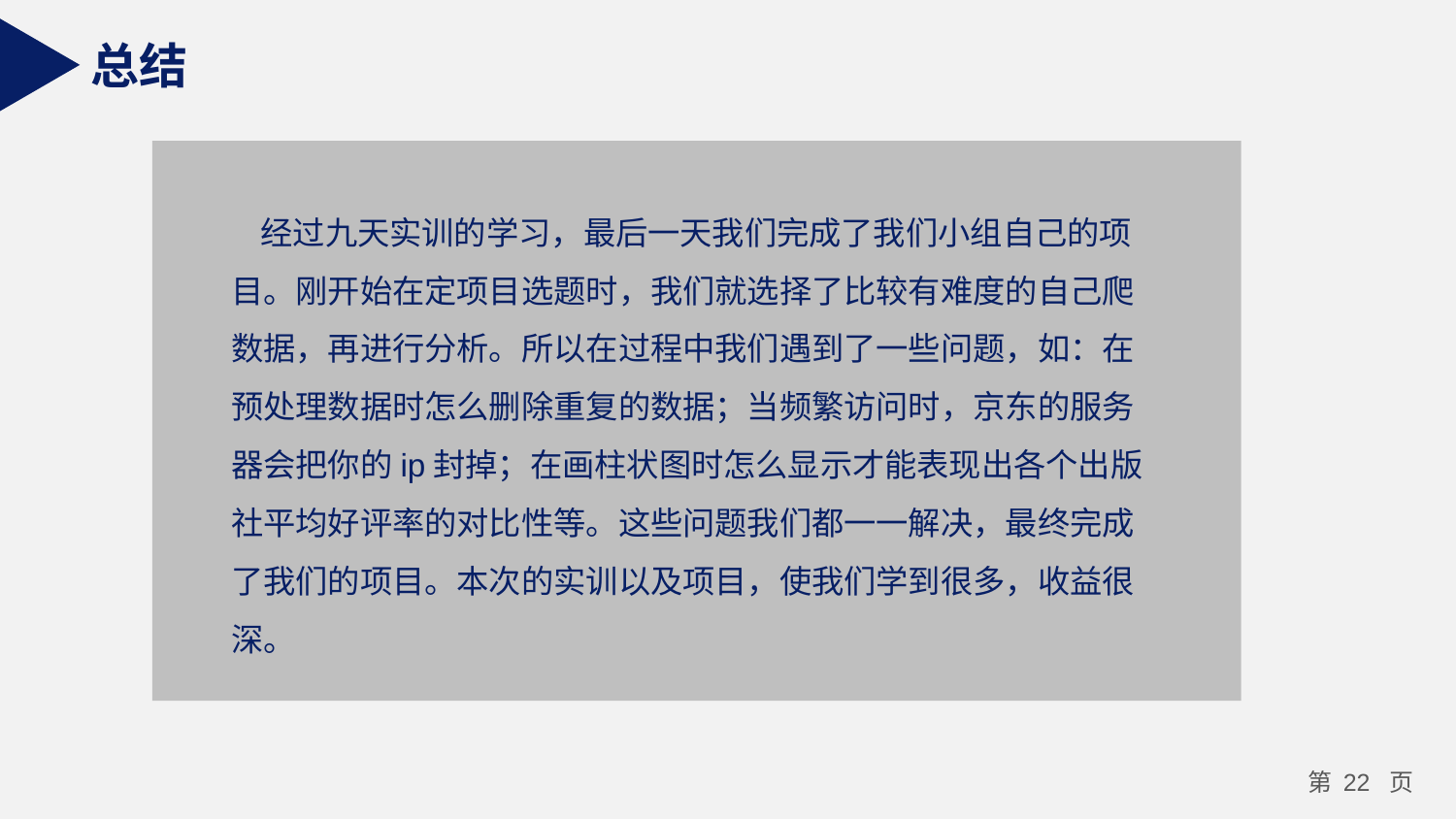

总结

   经过九天实训的学习，最后一天我们完成了我们小组自己的项目。刚开始在定项目选题时，我们就选择了比较有难度的自己爬数据，再进行分析。所以在过程中我们遇到了一些问题，如：在预处理数据时怎么删除重复的数据；当频繁访问时，京东的服务器会把你的ip封掉；在画柱状图时怎么显示才能表现出各个出版社平均好评率的对比性等。这些问题我们都一一解决，最终完成了我们的项目。本次的实训以及项目，使我们学到很多，收益很深。